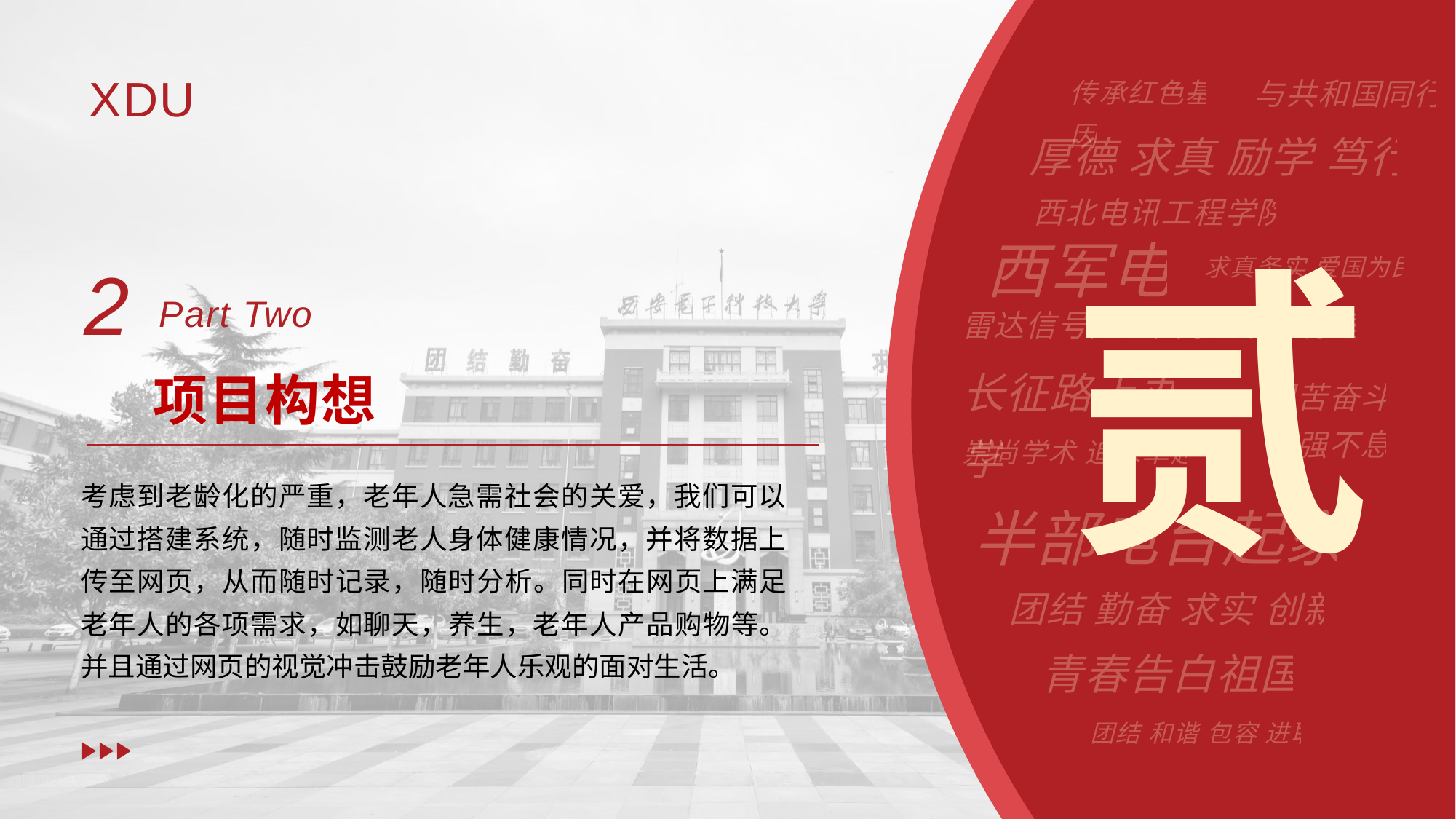

2
Part Two
项目构想
考虑到老龄化的严重，老年人急需社会的关爱，我们可以通过搭建系统，随时监测老人身体健康情况，并将数据上传至网页，从而随时记录，随时分析。同时在网页上满足老年人的各项需求，如聊天，养生，老年人产品购物等。并且通过网页的视觉冲击鼓励老年人乐观的面对生活。
贰